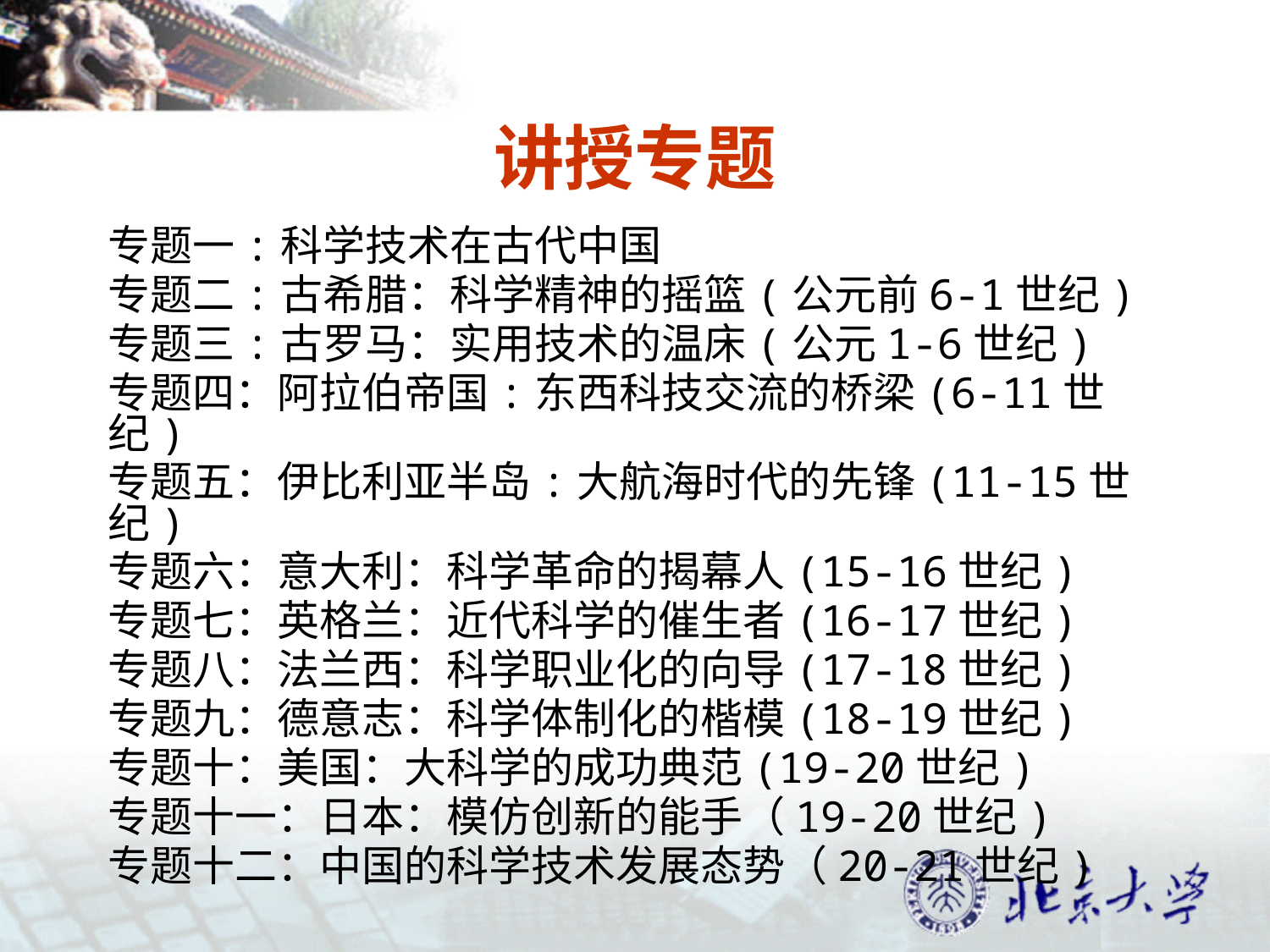

# 讲授专题
专题一:科学技术在古代中国
专题二:古希腊：科学精神的摇篮(公元前6-1世纪)
专题三:古罗马：实用技术的温床(公元1-6世纪)
专题四：阿拉伯帝国:东西科技交流的桥梁(6-11世纪)
专题五：伊比利亚半岛:大航海时代的先锋(11-15世纪)
专题六：意大利：科学革命的揭幕人(15-16世纪)
专题七：英格兰：近代科学的催生者(16-17世纪)
专题八：法兰西：科学职业化的向导(17-18世纪)
专题九：德意志：科学体制化的楷模(18-19世纪)
专题十：美国：大科学的成功典范(19-20世纪)
专题十一：日本：模仿创新的能手（19-20世纪)
专题十二：中国的科学技术发展态势（20-21世纪)